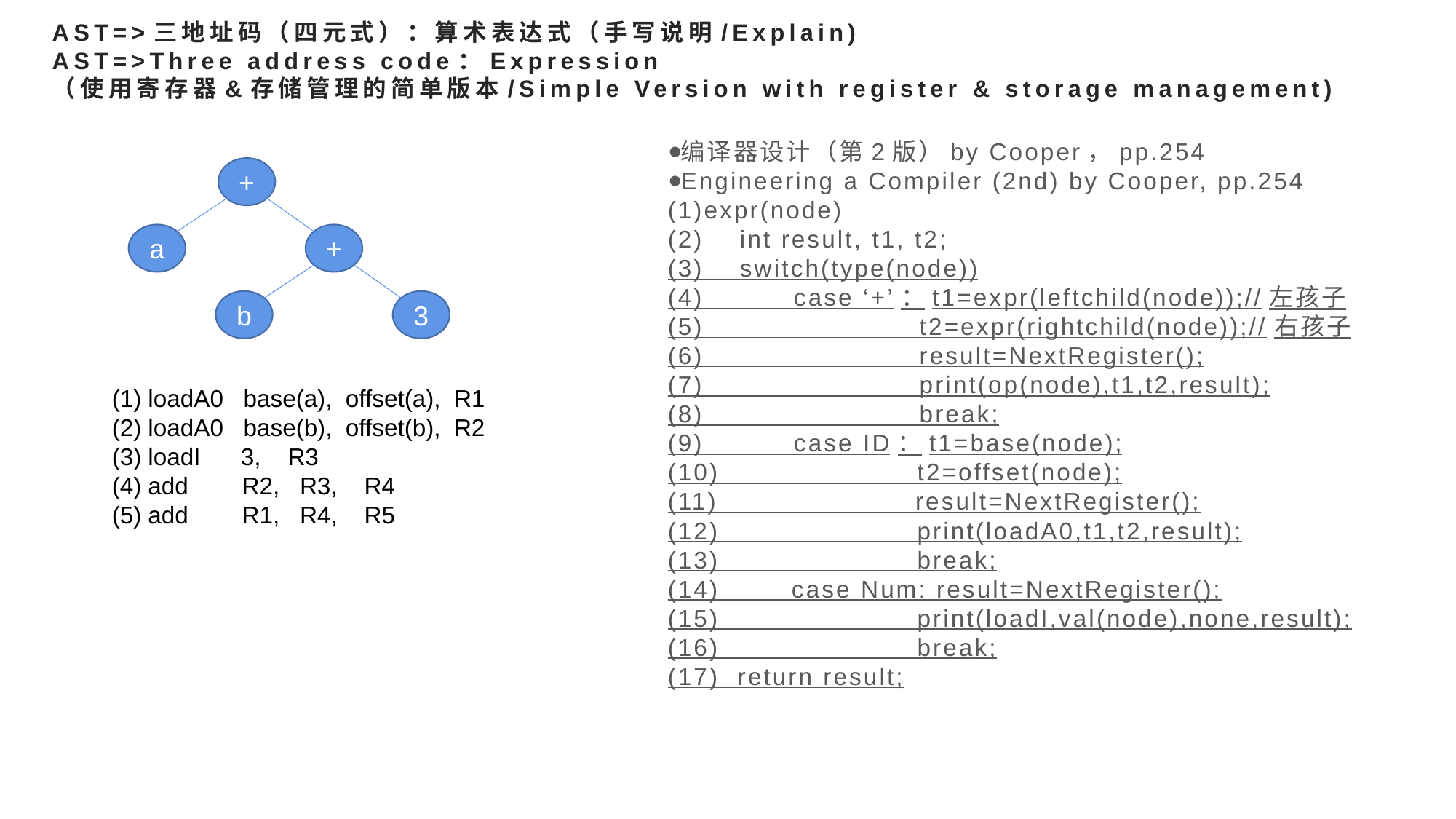

# AST=>三地址码（四元式）：算术表达式（手写说明/Explain) AST=>Three address code：Expression （使用寄存器&存储管理的简单版本/Simple Version with register & storage management)
编译器设计（第2版）by Cooper，pp.254
Engineering a Compiler (2nd) by Cooper, pp.254
(1)expr(node)
(2)    int result, t1, t2;
(3)    switch(type(node))
(4)          case ‘+’：t1=expr(leftchild(node));//左孩子
(5)                        t2=expr(rightchild(node));//右孩子
(6)                        result=NextRegister();
(7)                        print(op(node),t1,t2,result);
(8)                        break;
(9)          case ID：t1=base(node);
(10)                      t2=offset(node);
(11)                      result=NextRegister();
(12)                      print(loadA0,t1,t2,result);
(13)                      break;
(14)        case Num: result=NextRegister();
(15)                      print(loadI,val(node),none,result);
(16)                      break;
(17)  return result;

+
a
+
b
3
(1) loadA0   base(a),  offset(a),  R1
(2) loadA0   base(b),  offset(b),  R2
(3) loadI      3,    R3
(4) add        R2,   R3,    R4
(5) add        R1,   R4,    R5
35